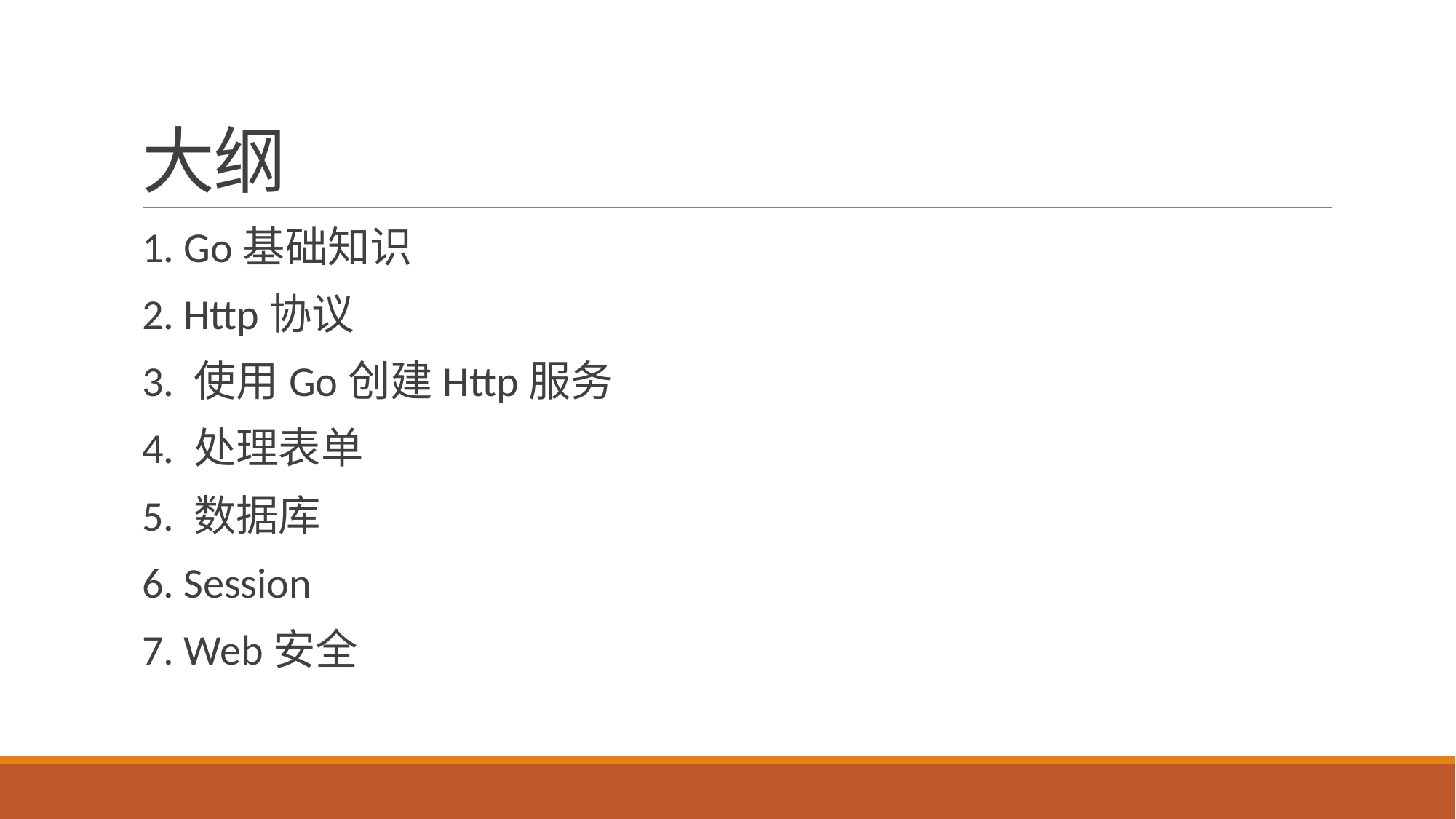

# 大纲
1. Go基础知识
2. Http协议
3. 使用Go创建Http服务
4. 处理表单
5. 数据库
6. Session
7. Web安全